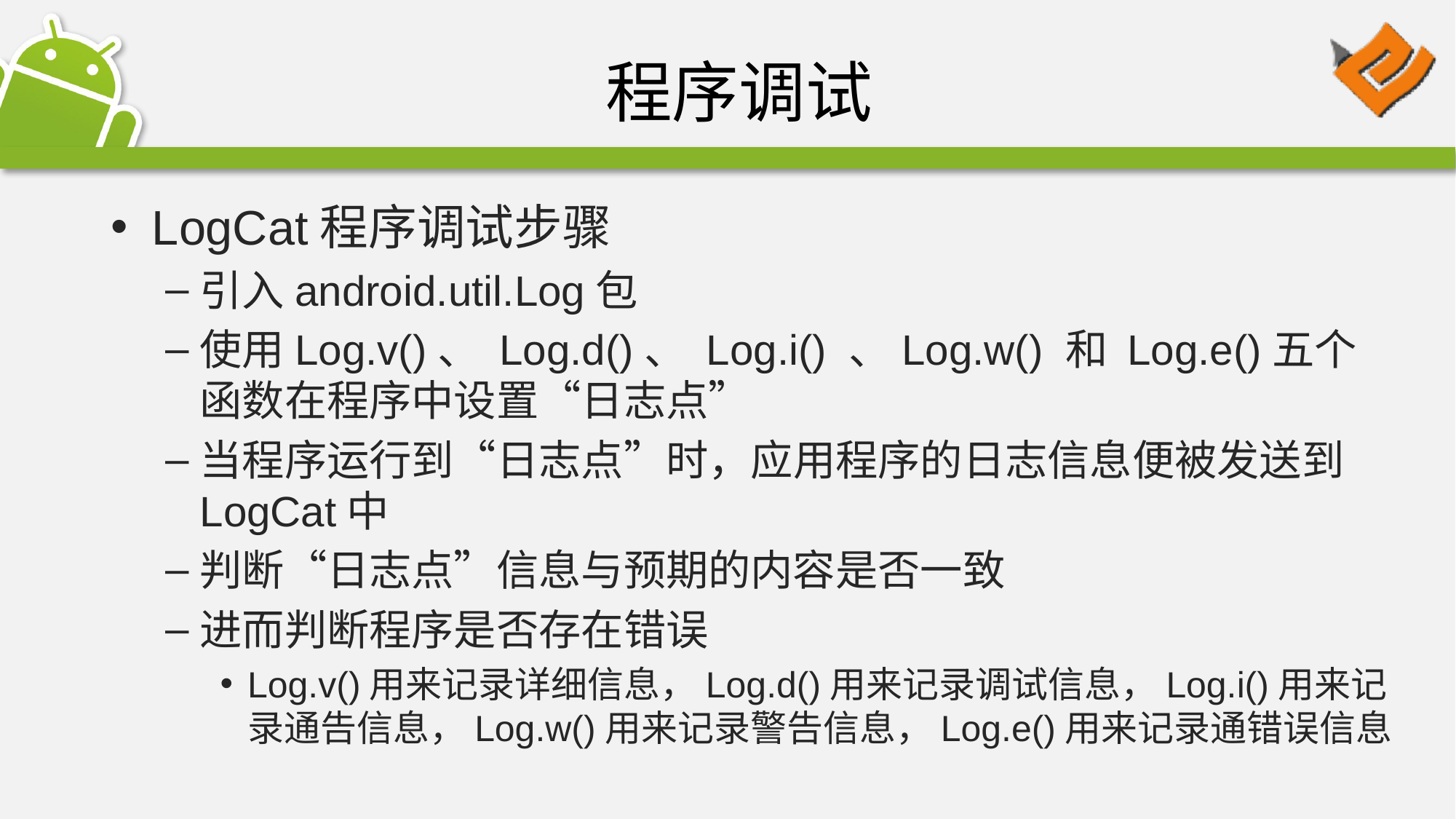

# 程序调试
LogCat程序调试步骤
引入android.util.Log包
使用Log.v()、 Log.d()、 Log.i() 、Log.w() 和 Log.e()五个函数在程序中设置“日志点”
当程序运行到“日志点”时，应用程序的日志信息便被发送到LogCat中
判断“日志点”信息与预期的内容是否一致
进而判断程序是否存在错误
Log.v()用来记录详细信息，Log.d()用来记录调试信息，Log.i()用来记录通告信息，Log.w()用来记录警告信息，Log.e()用来记录通错误信息